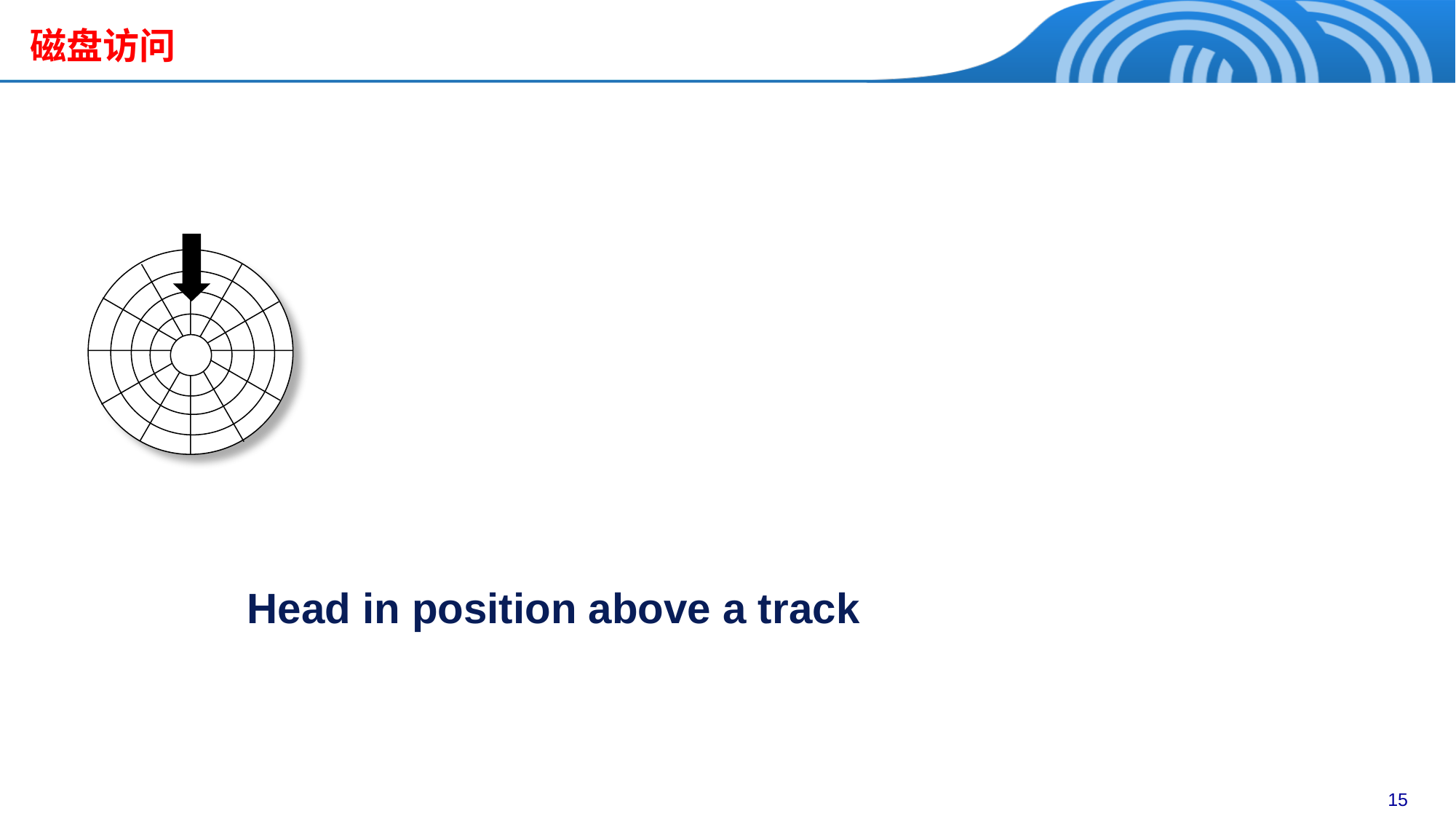

# 磁盘访问

Head in position above a track